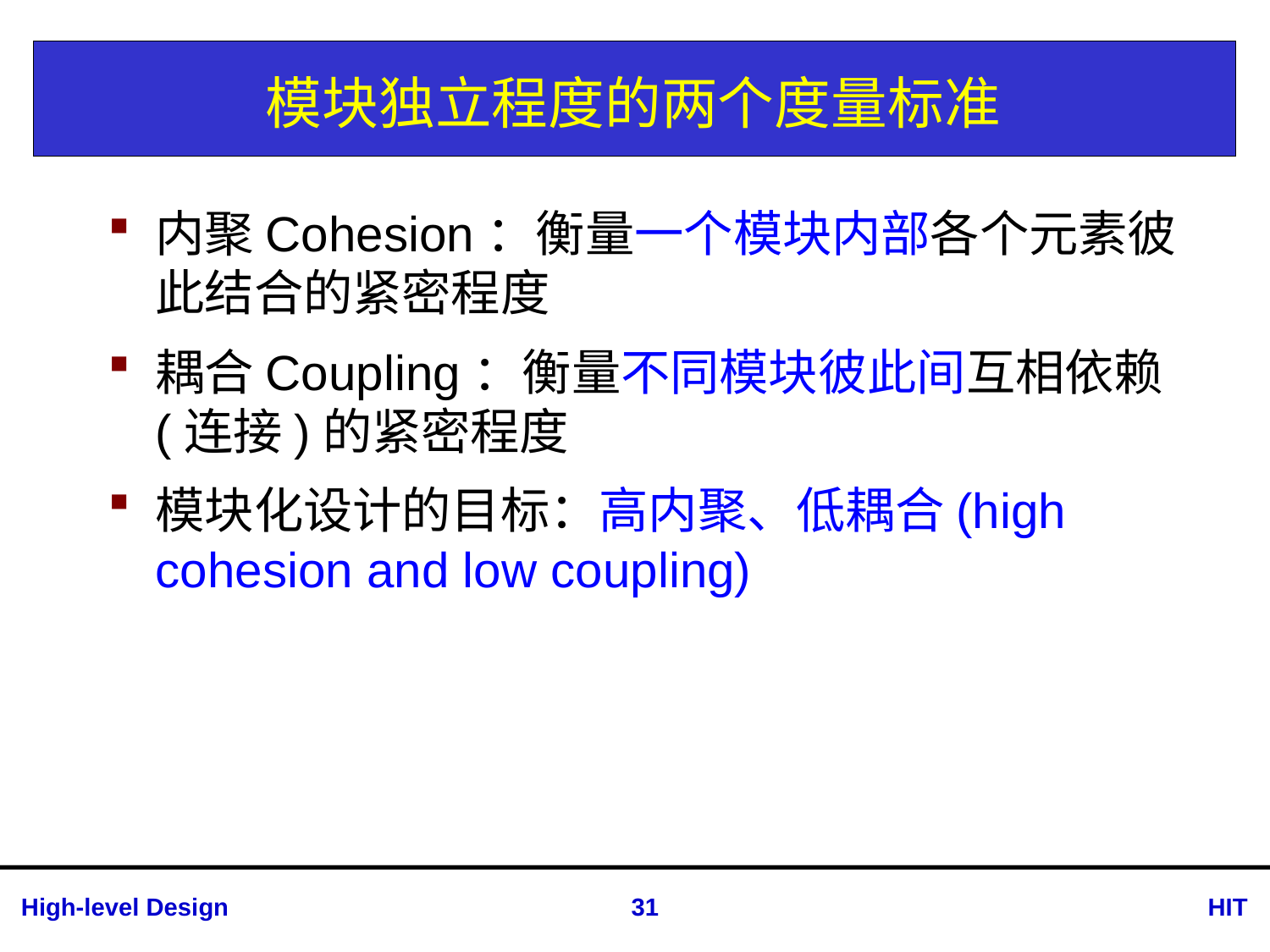

# 模块独立程度的两个度量标准
内聚Cohesion：衡量一个模块内部各个元素彼此结合的紧密程度
耦合Coupling：衡量不同模块彼此间互相依赖(连接)的紧密程度
模块化设计的目标：高内聚、低耦合(high cohesion and low coupling)